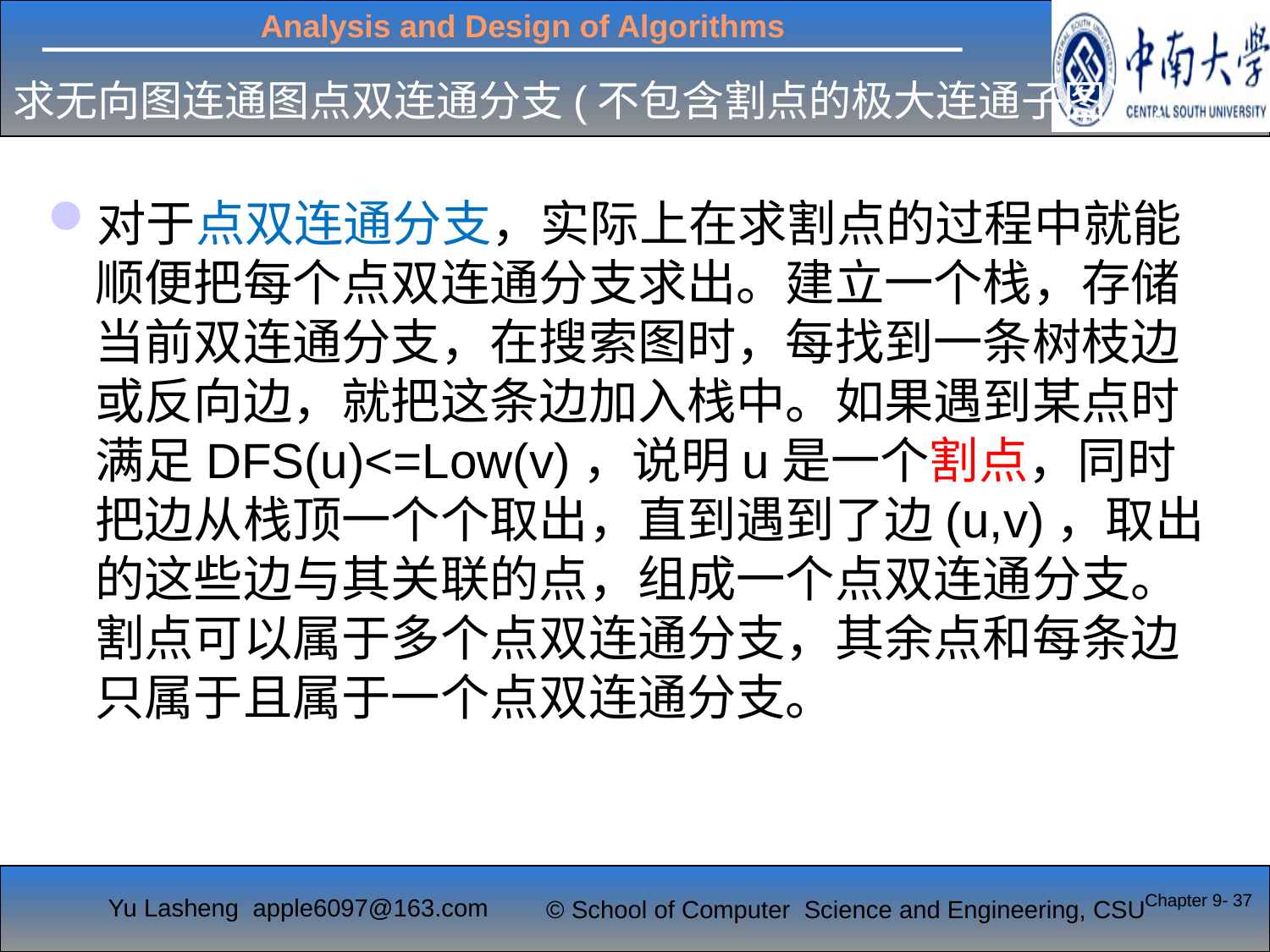

# 求无向图连通图点双连通分支(不包含割点的极大连通子图）：
对于点双连通分支，实际上在求割点的过程中就能顺便把每个点双连通分支求出。建立一个栈，存储当前双连通分支，在搜索图时，每找到一条树枝边或反向边，就把这条边加入栈中。如果遇到某点时满足DFS(u)<=Low(v)，说明u是一个割点，同时把边从栈顶一个个取出，直到遇到了边(u,v)，取出的这些边与其关联的点，组成一个点双连通分支。割点可以属于多个点双连通分支，其余点和每条边只属于且属于一个点双连通分支。
Chapter 9- 37